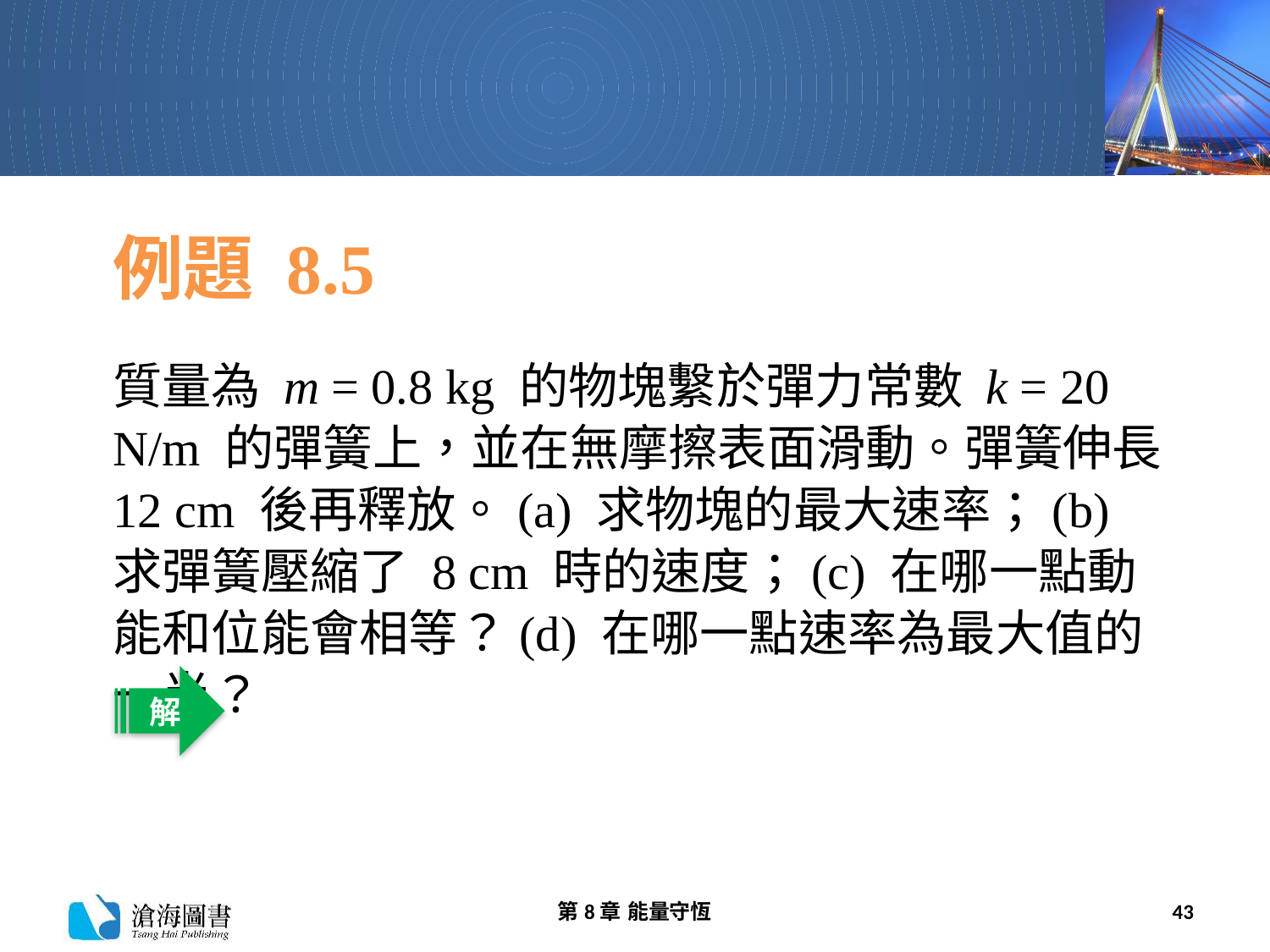

# 例題 8.5
質量為 m = 0.8 kg 的物塊繫於彈力常數 k = 20 N/m 的彈簧上，並在無摩擦表面滑動。彈簧伸長 12 cm 後再釋放。(a) 求物塊的最大速率；(b) 求彈簧壓縮了 8 cm 時的速度；(c) 在哪一點動能和位能會相等？(d) 在哪一點速率為最大值的一半？

解
第8章 能量守恆
43